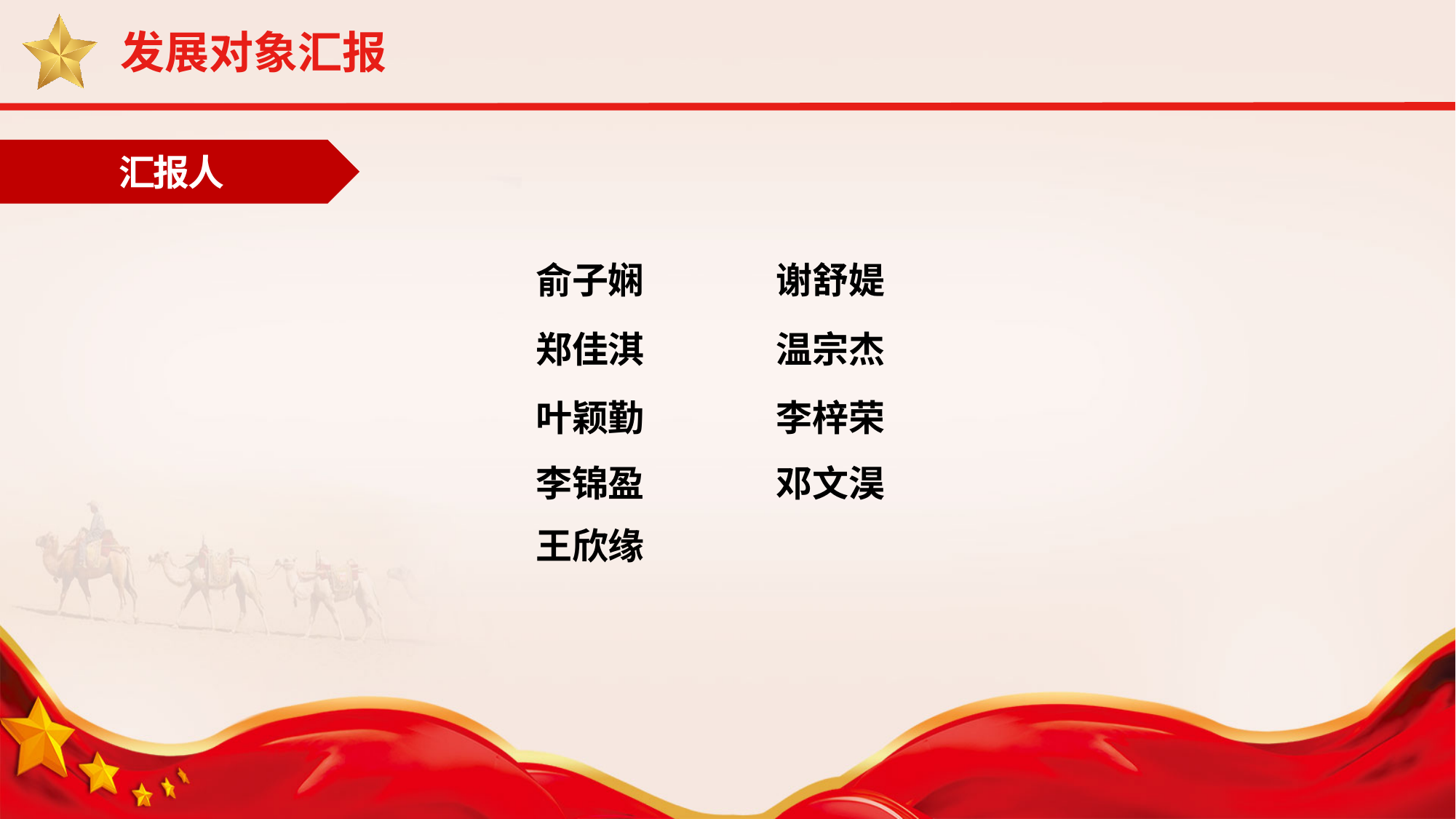

发展对象汇报
汇报人
| 俞子娴 | 谢舒媞 |
| --- | --- |
| 郑佳淇 | 温宗杰 |
| 叶颖勤 | 李梓荣 |
| 李锦盈 | 邓文淏 |
| 王欣缘 |  |